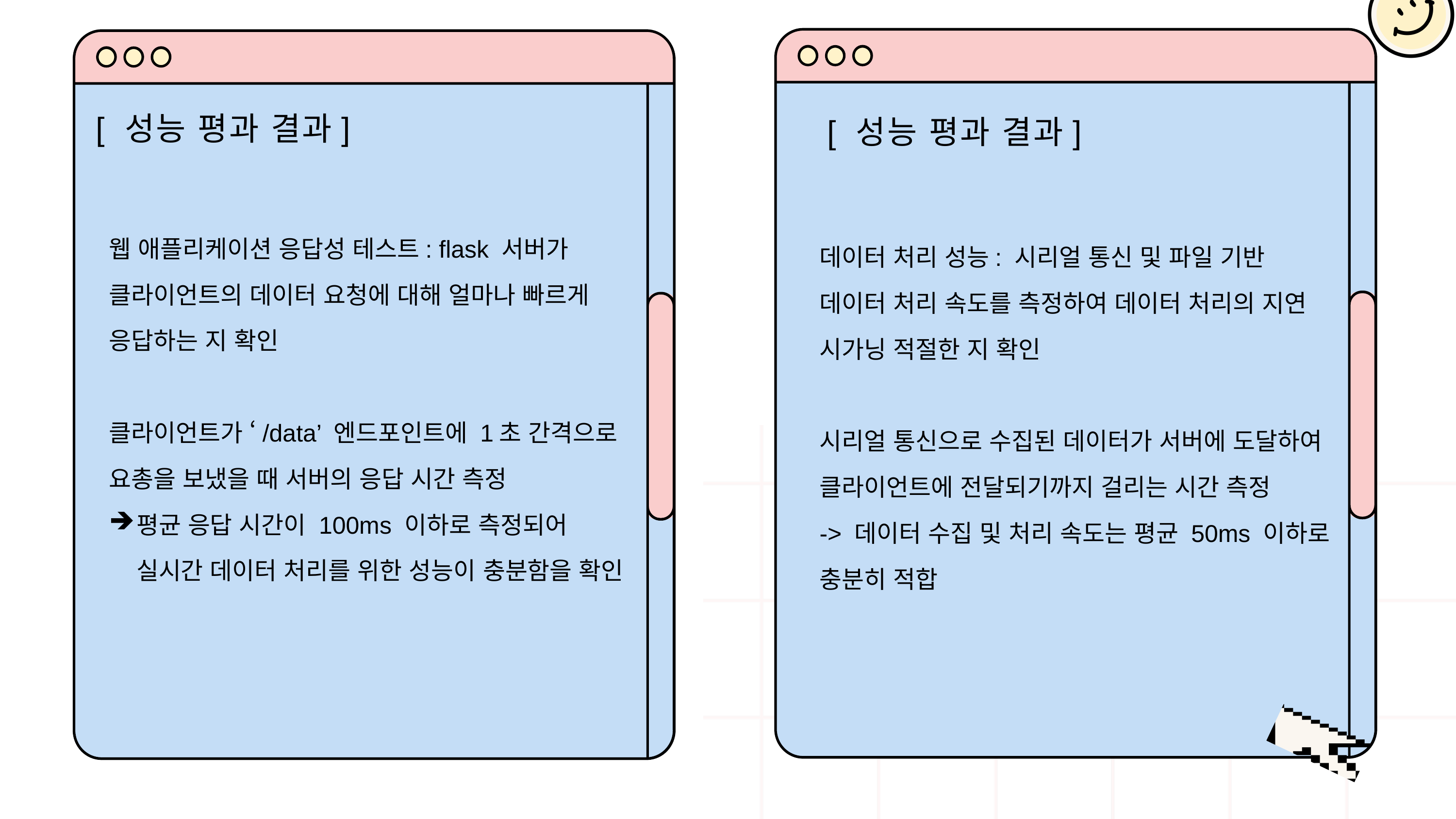

[ 성능 평과 결과]
[ 성능 평과 결과]
웹 애플리케이션 응답성 테스트: flask 서버가 클라이언트의 데이터 요청에 대해 얼마나 빠르게 응답하는 지 확인

클라이언트가 ‘/data’ 엔드포인트에 1초 간격으로 요총을 보냈을 때 서버의 응답 시간 측정
평균 응답 시간이 100ms 이하로 측정되어 실시간 데이터 처리를 위한 성능이 충분함을 확인
데이터 처리 성능: 시리얼 통신 및 파일 기반 데이터 처리 속도를 측정하여 데이터 처리의 지연 시가닝 적절한 지 확인

시리얼 통신으로 수집된 데이터가 서버에 도달하여 클라이언트에 전달되기까지 걸리는 시간 측정
-> 데이터 수집 및 처리 속도는 평균 50ms 이하로 충분히 적합